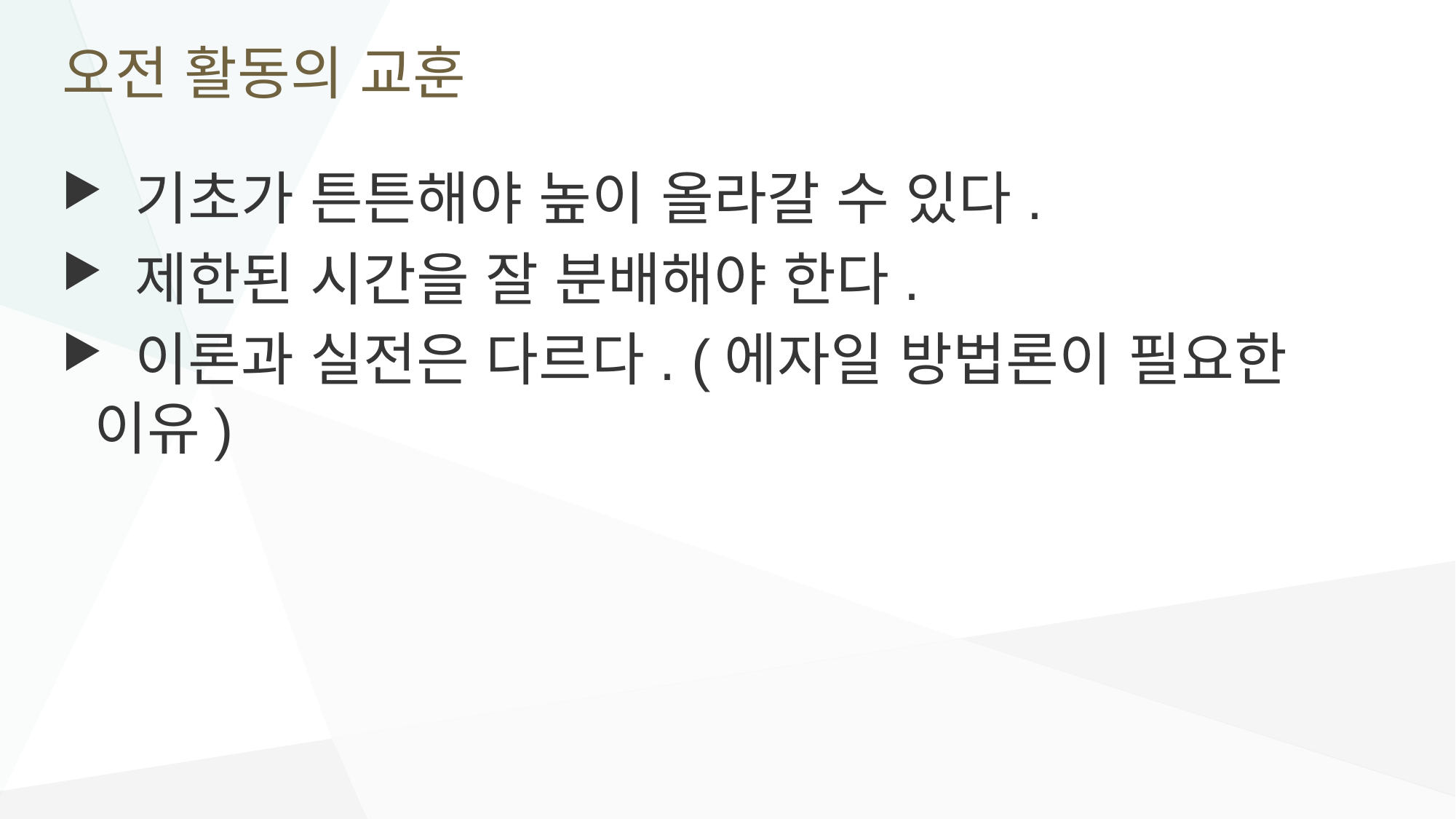

# 오전 활동의 교훈
 기초가 튼튼해야 높이 올라갈 수 있다.
 제한된 시간을 잘 분배해야 한다.
 이론과 실전은 다르다. (에자일 방법론이 필요한 이유)